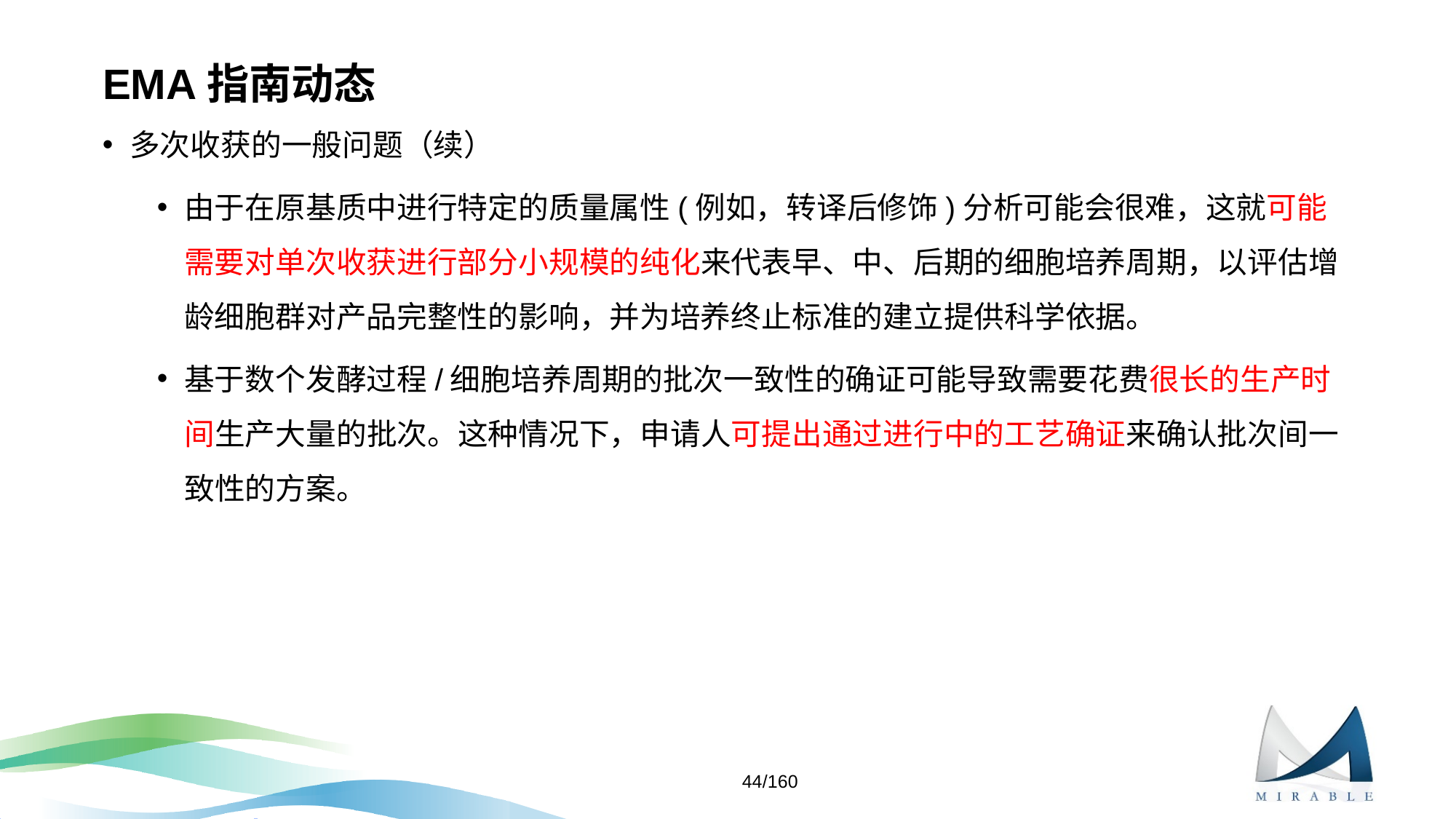

# EMA指南动态
多次收获的一般问题（续）
由于在原基质中进行特定的质量属性(例如，转译后修饰)分析可能会很难，这就可能需要对单次收获进行部分小规模的纯化来代表早、中、后期的细胞培养周期，以评估增龄细胞群对产品完整性的影响，并为培养终止标准的建立提供科学依据。
基于数个发酵过程/细胞培养周期的批次一致性的确证可能导致需要花费很长的生产时间生产大量的批次。这种情况下，申请人可提出通过进行中的工艺确证来确认批次间一致性的方案。

44/160